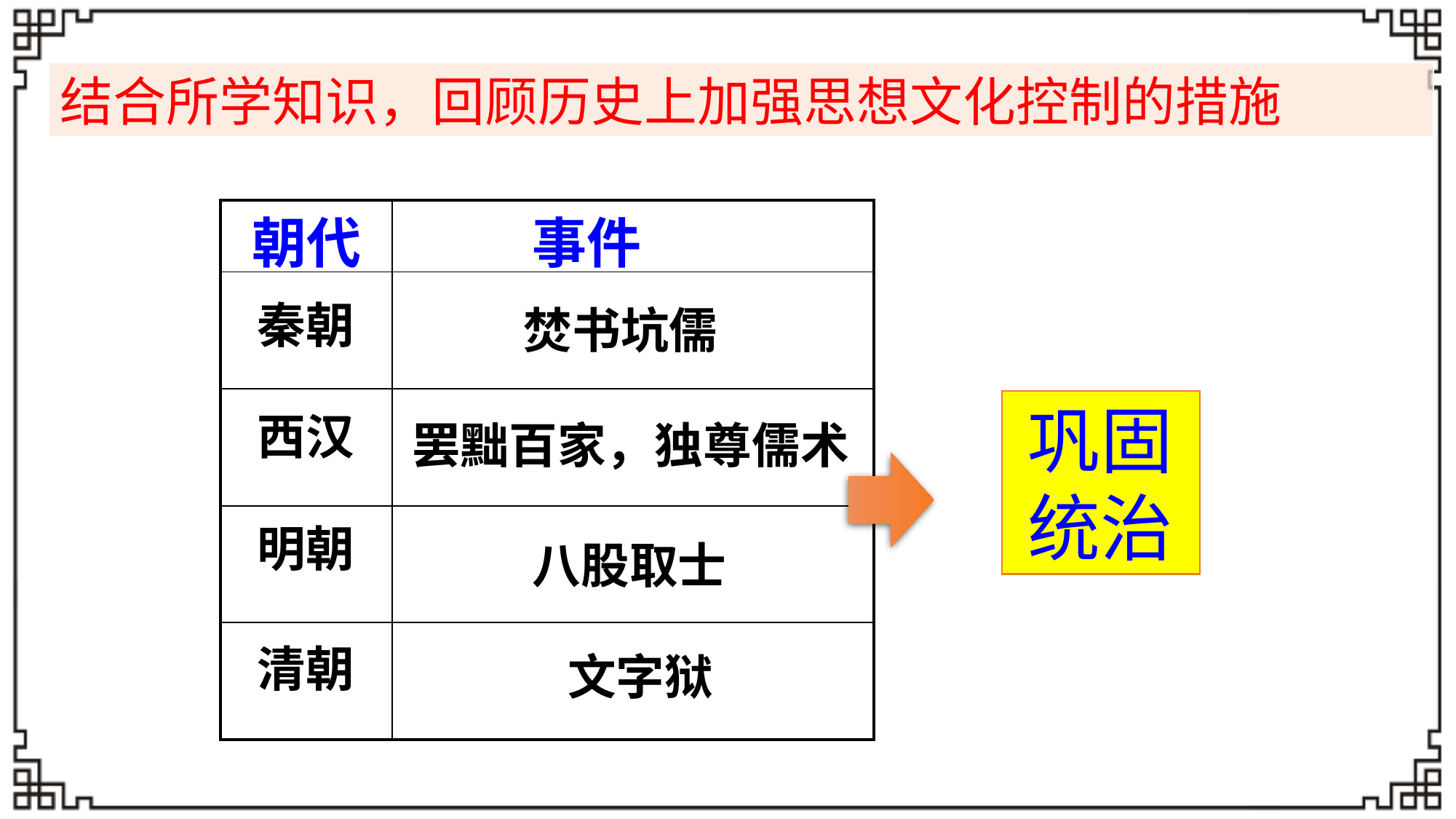

结合所学知识，回顾历史上加强思想文化控制的措施
|  |  |
| --- | --- |
|  |  |
|  |  |
|  |  |
|  |  |
事件
朝代
秦朝
焚书坑儒
巩固统治
西汉
罢黜百家，独尊儒术

明朝
八股取士
清朝
文字狱